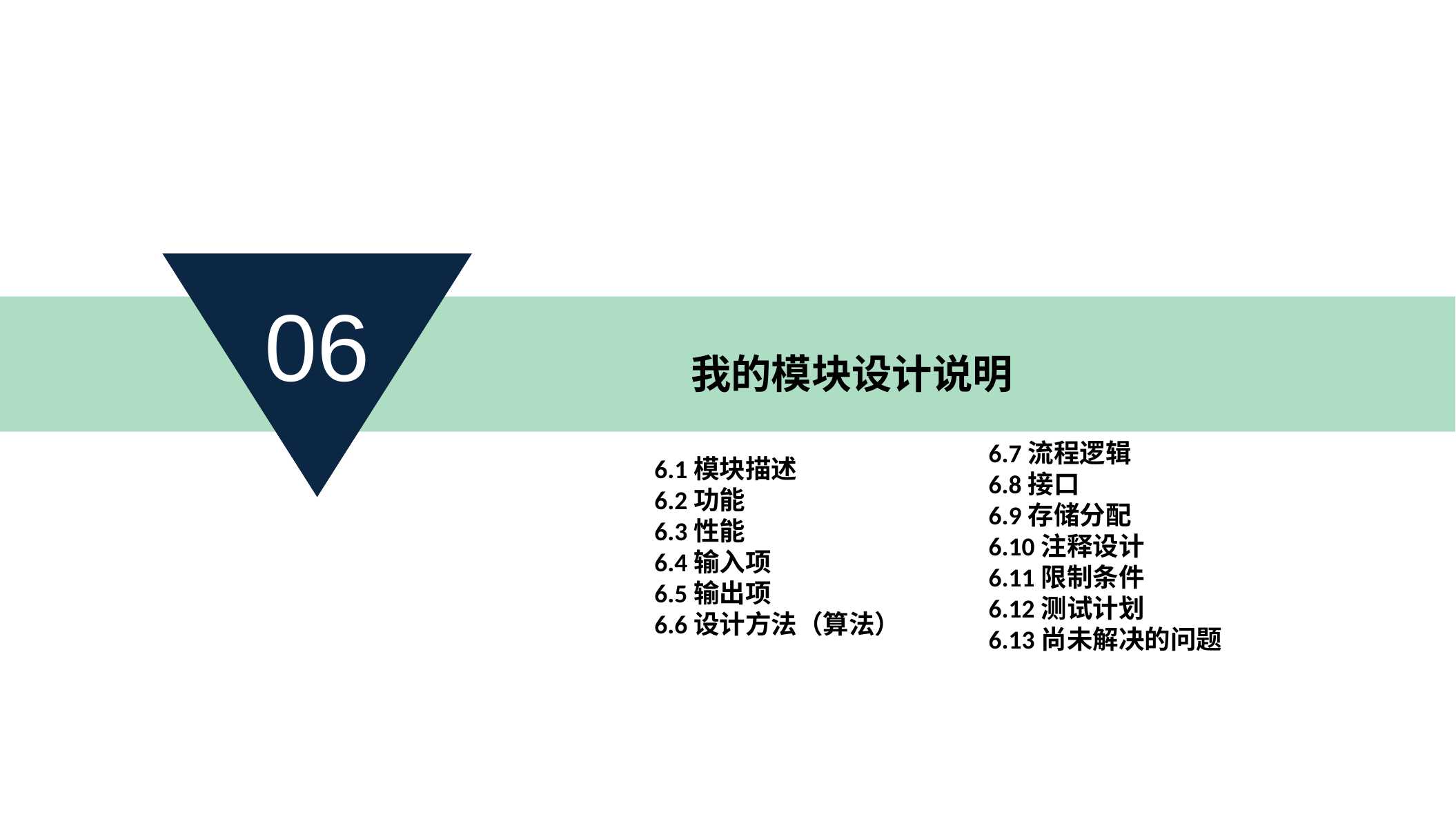

06

我的模块设计说明
6.7流程逻辑
6.8接口
6.9存储分配
6.10注释设计
6.11限制条件
6.12测试计划
6.13尚未解决的问题

6.1模块描述
6.2功能
6.3性能
6.4输入项
6.5输出项
6.6设计方法（算法）